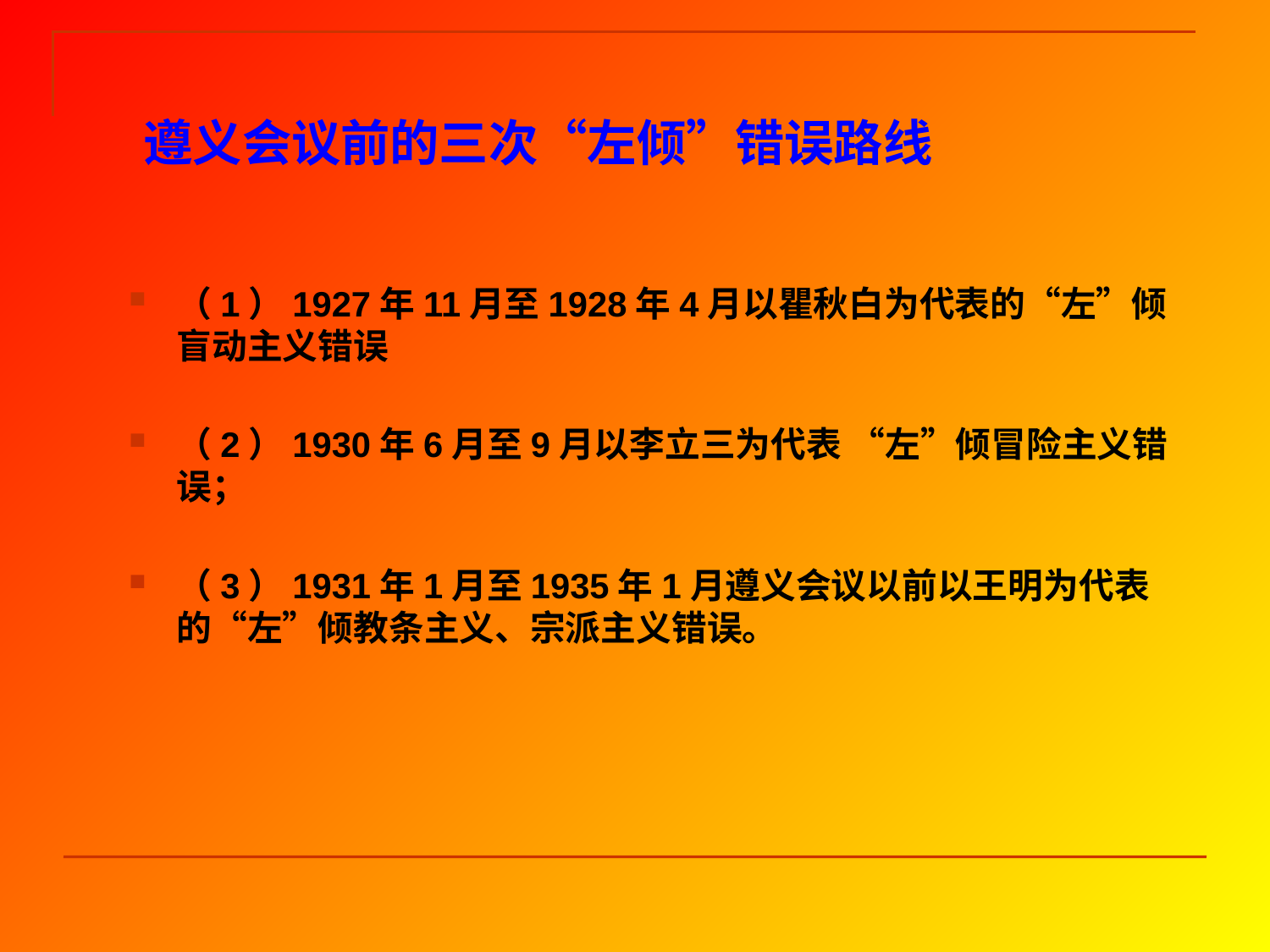

# 遵义会议前的三次“左倾”错误路线
（1）1927年11月至1928年4月以瞿秋白为代表的“左”倾盲动主义错误

（2）1930年6月至9月以李立三为代表 “左”倾冒险主义错误；

（3）1931年1月至1935年1月遵义会议以前以王明为代表的“左”倾教条主义、宗派主义错误。